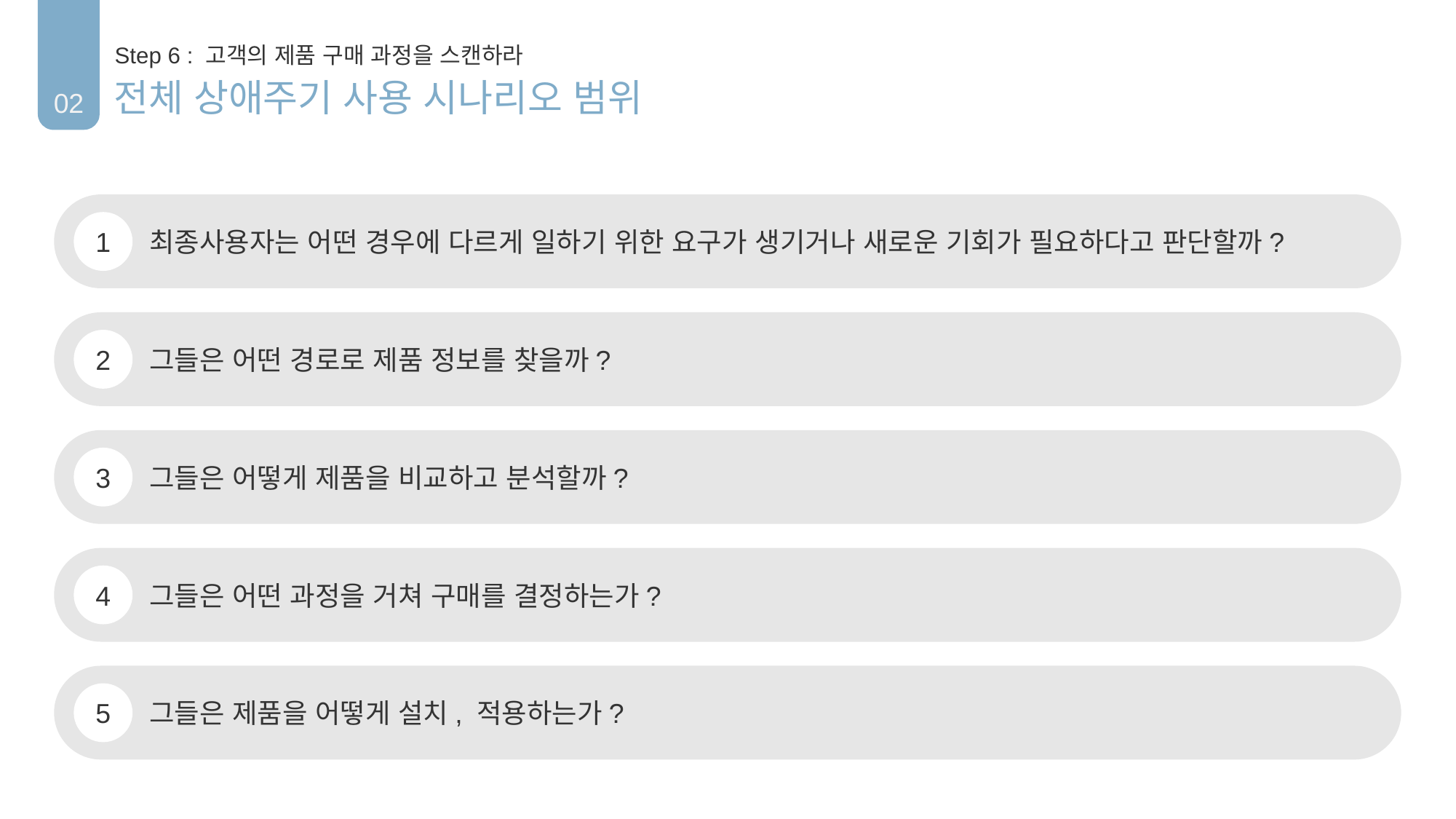

02
Step 6 : 고객의 제품 구매 과정을 스캔하라
전체 상애주기 사용 시나리오 범위
최종사용자는 어떤 경우에 다르게 일하기 위한 요구가 생기거나 새로운 기회가 필요하다고 판단할까?
1
그들은 어떤 경로로 제품 정보를 찾을까?
2
그들은 어떻게 제품을 비교하고 분석할까?
3
그들은 어떤 과정을 거쳐 구매를 결정하는가?
4
그들은 제품을 어떻게 설치, 적용하는가?
5